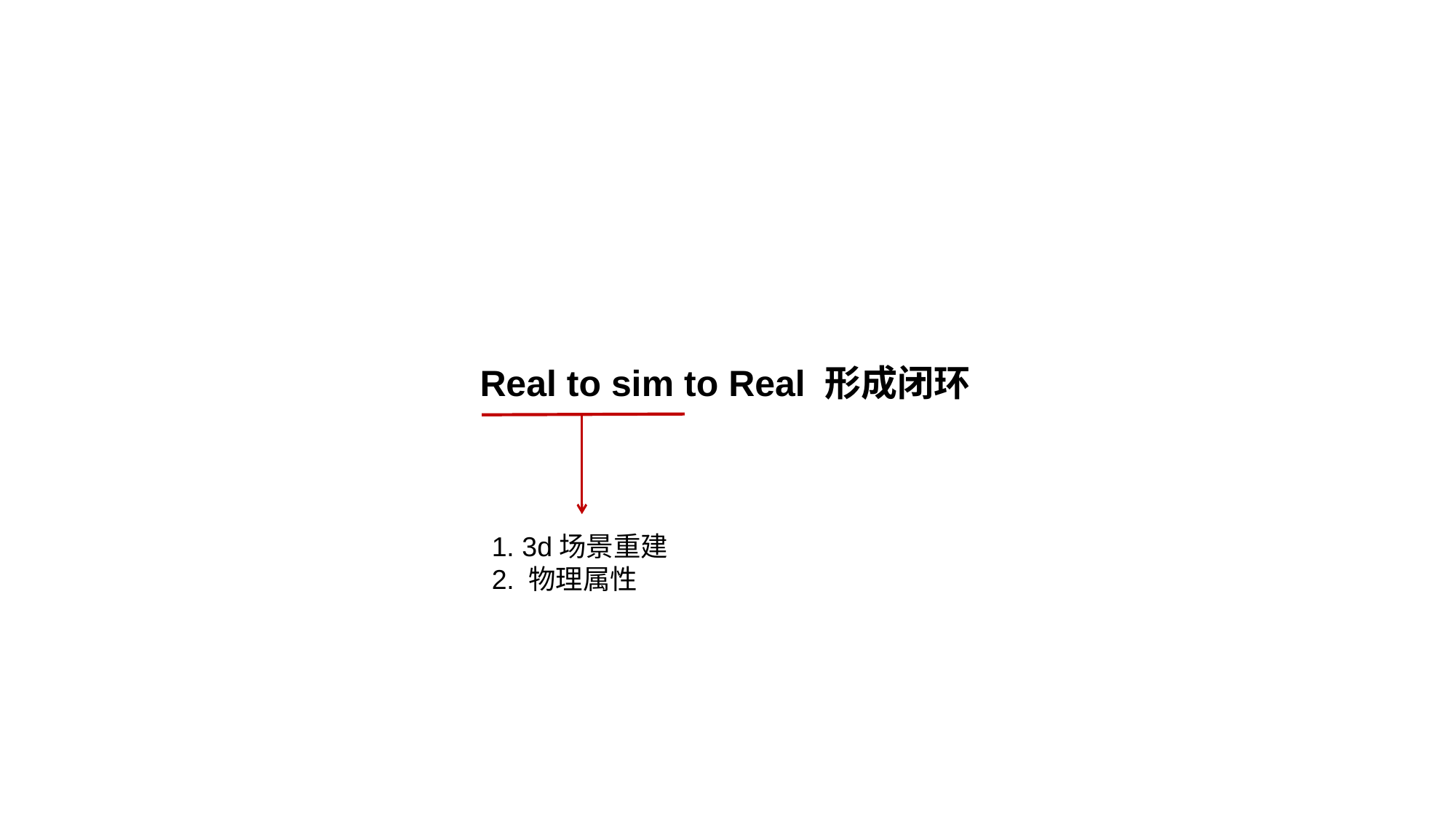

Real to sim to Real 形成闭环
1. 3d场景重建
2. 物理属性